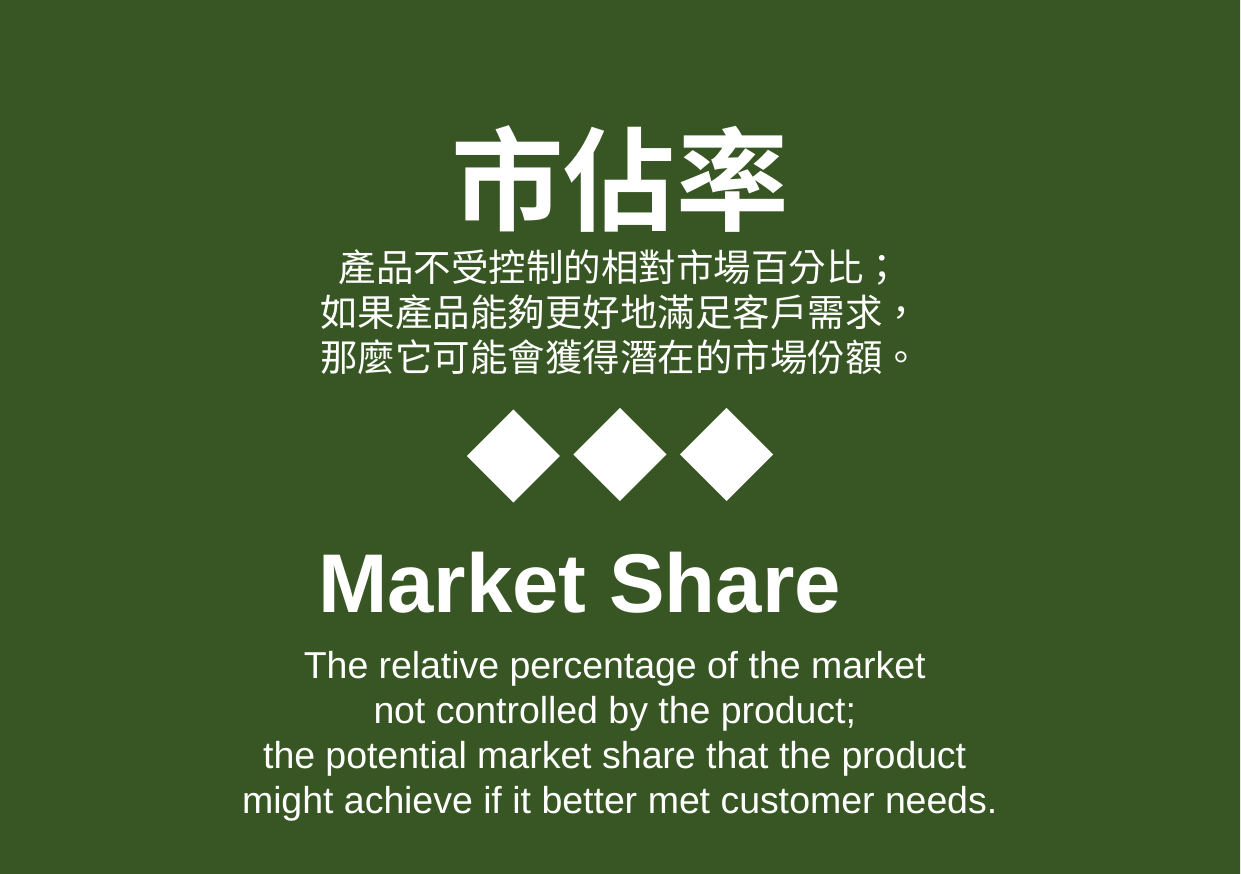

市佔率
產品不受控制的相對市場百分比；
如果產品能夠更好地滿足客戶需求，
那麼它可能會獲得潛在的市場份額。

Market Share
The relative percentage of the market
not controlled by the product;
the potential market share that the product
might achieve if it better met customer needs.